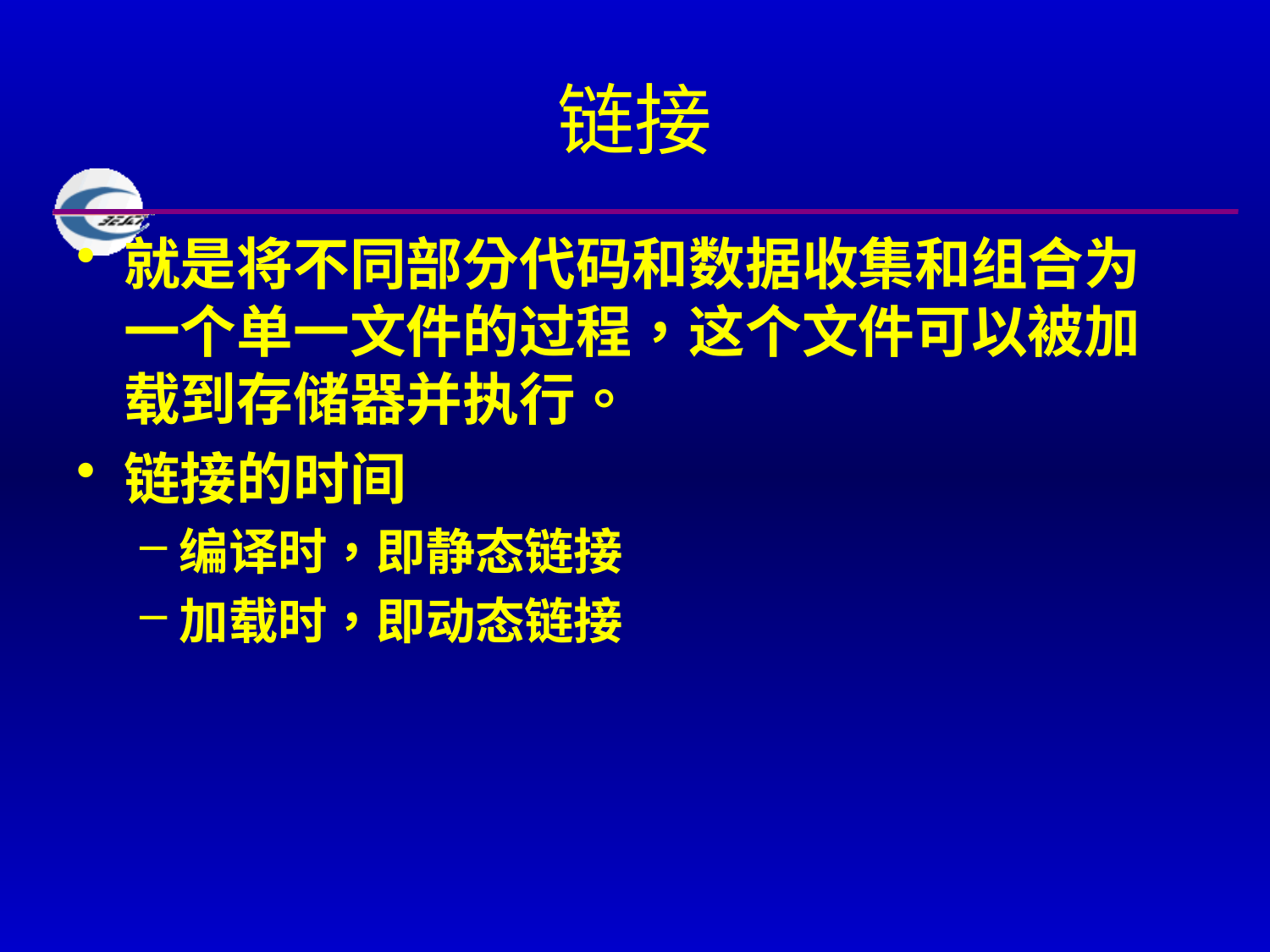

# 链接
就是将不同部分代码和数据收集和组合为一个单一文件的过程，这个文件可以被加载到存储器并执行。
链接的时间
编译时，即静态链接
加载时，即动态链接